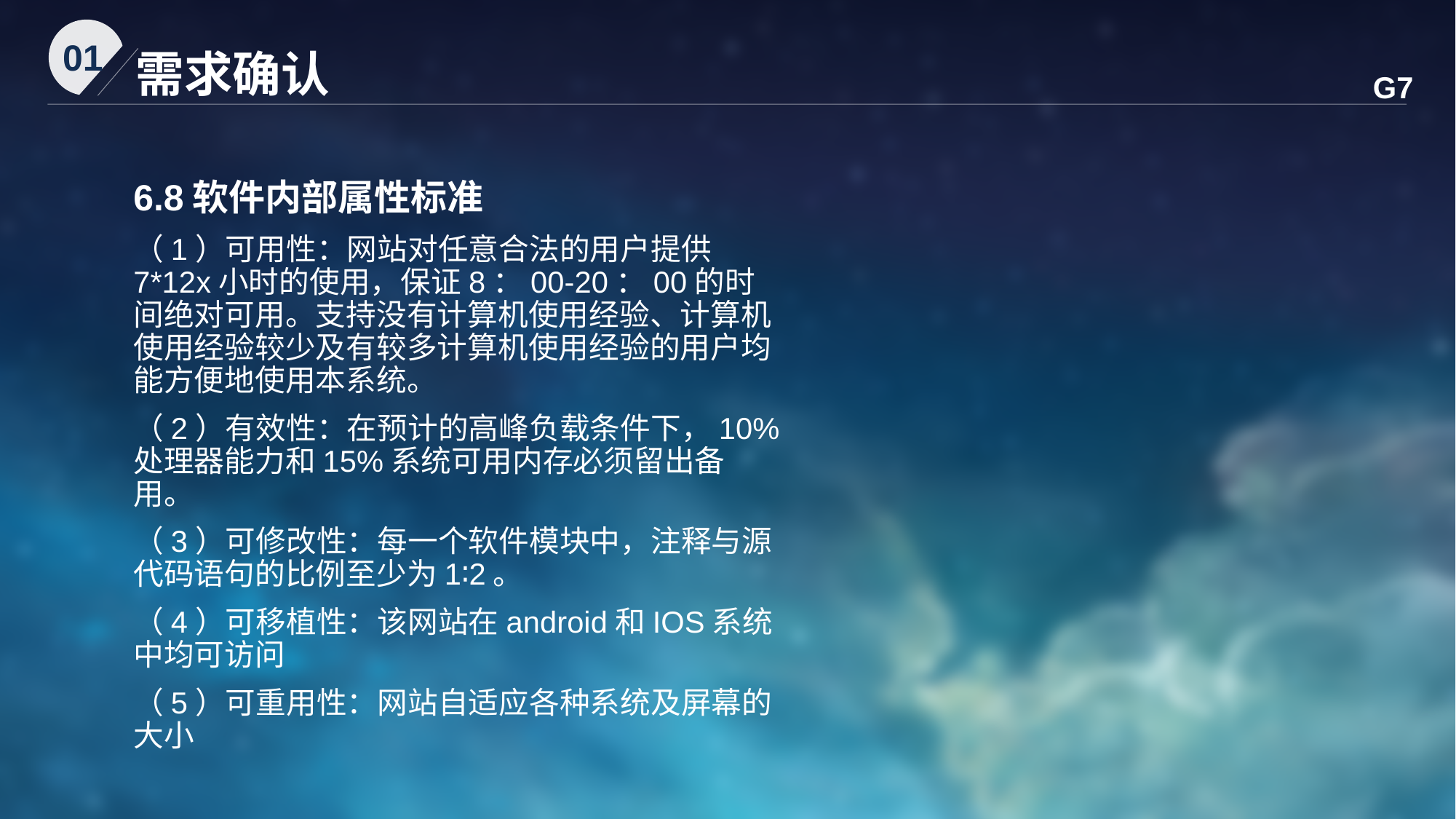

01
需求确认
G7
6.8软件内部属性标准
（1）可用性：网站对任意合法的用户提供7*12x小时的使用，保证8：00-20：00的时间绝对可用。支持没有计算机使用经验、计算机使用经验较少及有较多计算机使用经验的用户均能方便地使用本系统。
（2）有效性：在预计的高峰负载条件下，10%处理器能力和15%系统可用内存必须留出备用。
（3）可修改性：每一个软件模块中，注释与源代码语句的比例至少为1∶2。
（4）可移植性：该网站在android和IOS系统中均可访问
（5）可重用性：网站自适应各种系统及屏幕的大小